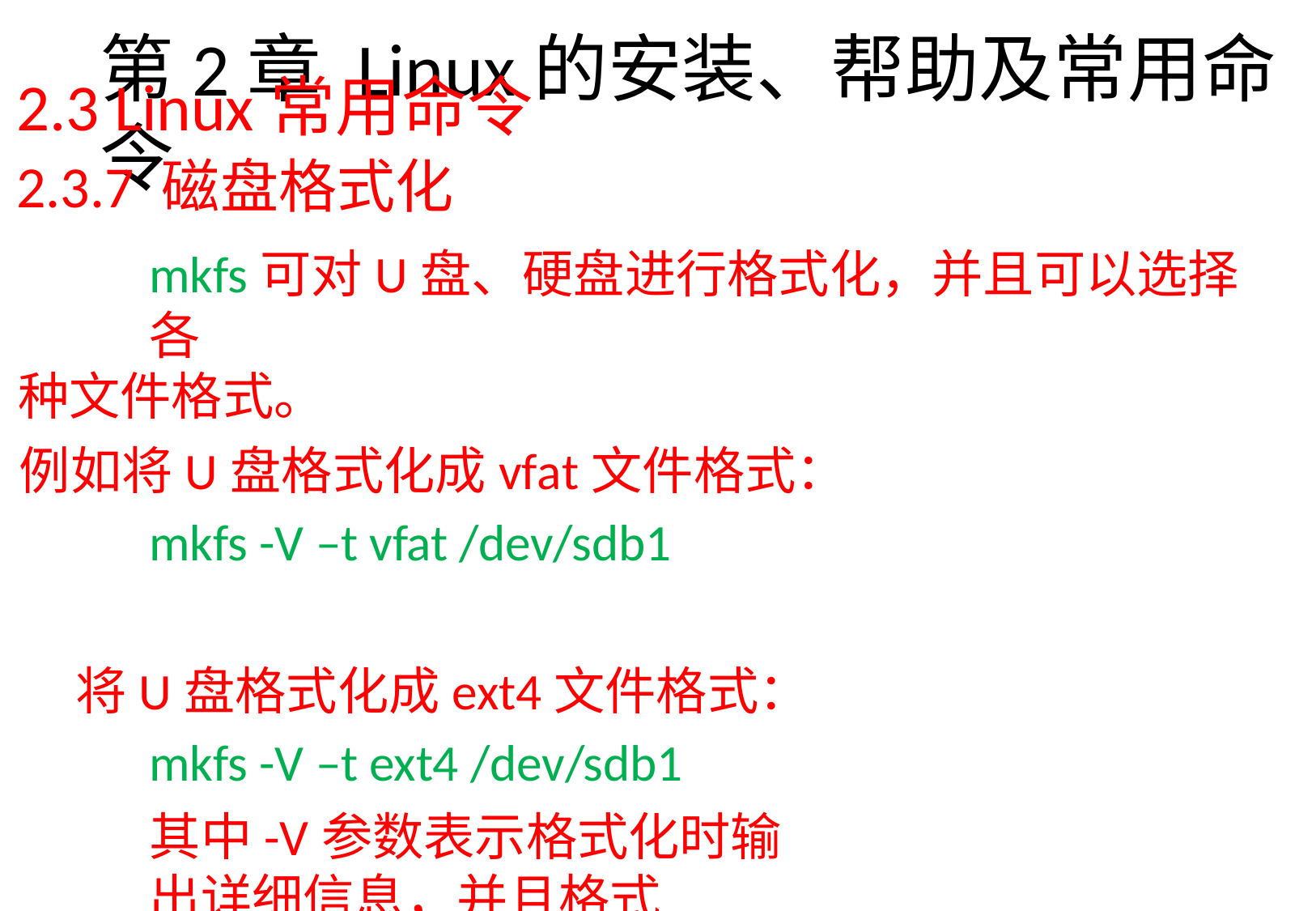

2.3 Linux常用命令
2.3.7 磁盘格式化
mkfs可对U盘、硬盘进行格式化，并且可以选择各
种文件格式。
例如将U盘格式化成vfat文件格式：
mkfs -V –t vfat /dev/sdb1

将U盘格式化成ext4文件格式：
mkfs -V –t ext4 /dev/sdb1
其中-V参数表示格式化时输出详细信息，并且格式
化前必须先卸载U盘，FAT32和 FAT16格式统称为vfat。
# 第2章Linux的安装、帮助及常用命令